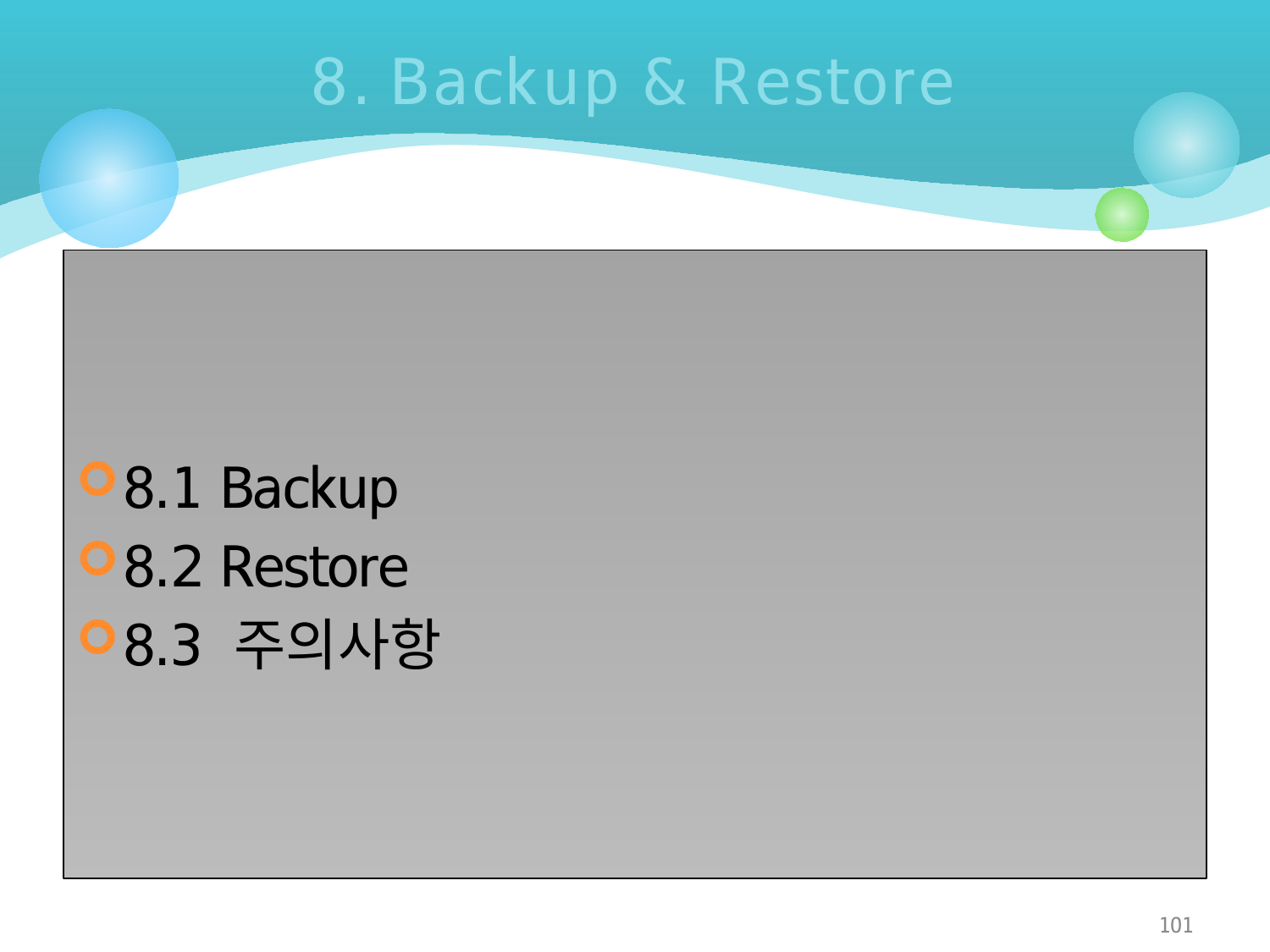

# 8. Backup & Restore
8.1 Backup
8.2 Restore
8.3 주의사항
101